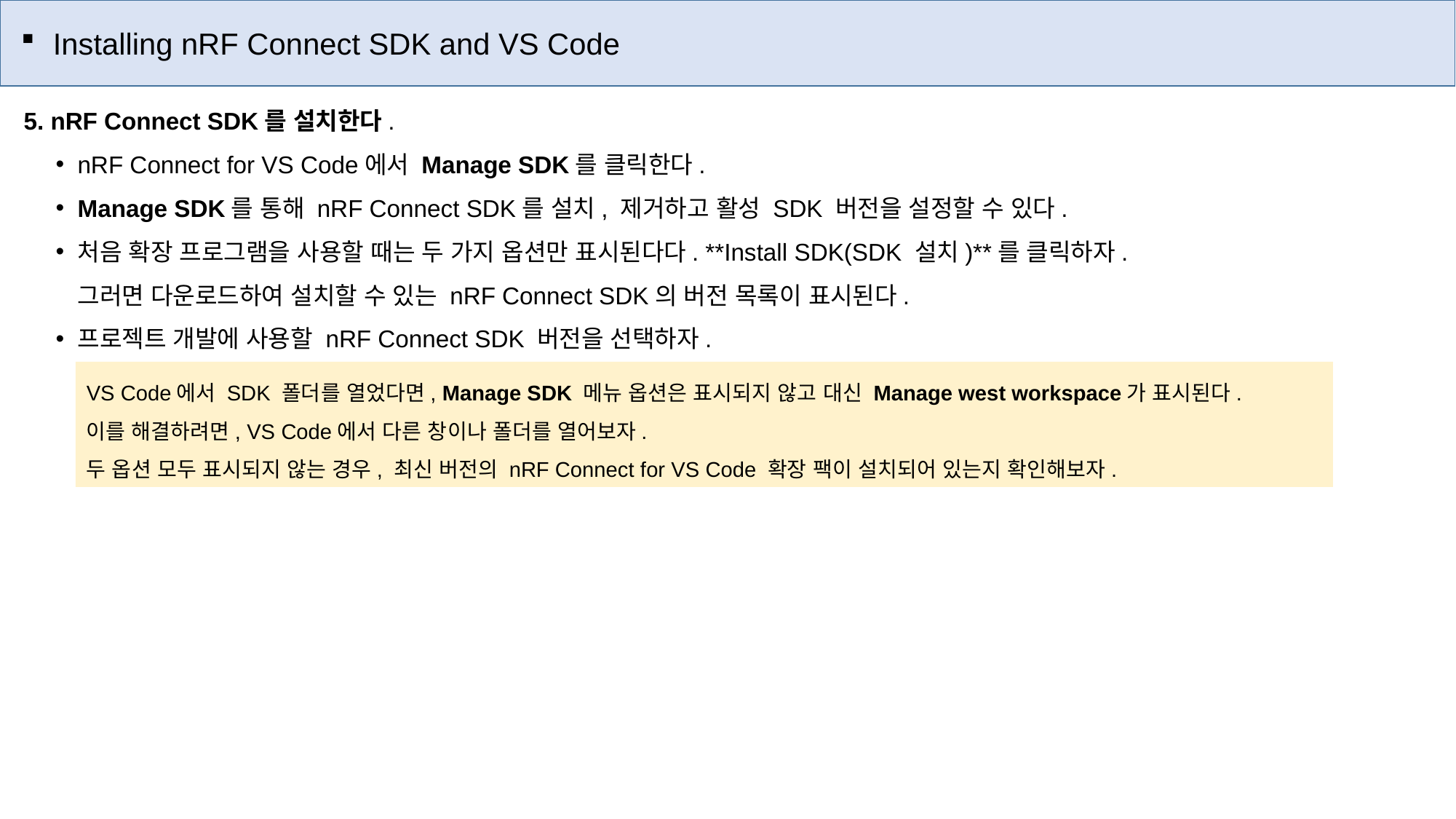

Installing nRF Connect SDK and VS Code
 nRF Connect SDK를 설치한다.
nRF Connect for VS Code에서 Manage SDK를 클릭한다.
Manage SDK를 통해 nRF Connect SDK를 설치, 제거하고 활성 SDK 버전을 설정할 수 있다.
처음 확장 프로그램을 사용할 때는 두 가지 옵션만 표시된다다. **Install SDK(SDK 설치)**를 클릭하자.
그러면 다운로드하여 설치할 수 있는 nRF Connect SDK의 버전 목록이 표시된다.
프로젝트 개발에 사용할 nRF Connect SDK 버전을 선택하자.
VS Code에서 SDK 폴더를 열었다면, Manage SDK 메뉴 옵션은 표시되지 않고 대신 Manage west workspace가 표시된다.
이를 해결하려면, VS Code에서 다른 창이나 폴더를 열어보자.
두 옵션 모두 표시되지 않는 경우, 최신 버전의 nRF Connect for VS Code 확장 팩이 설치되어 있는지 확인해보자.